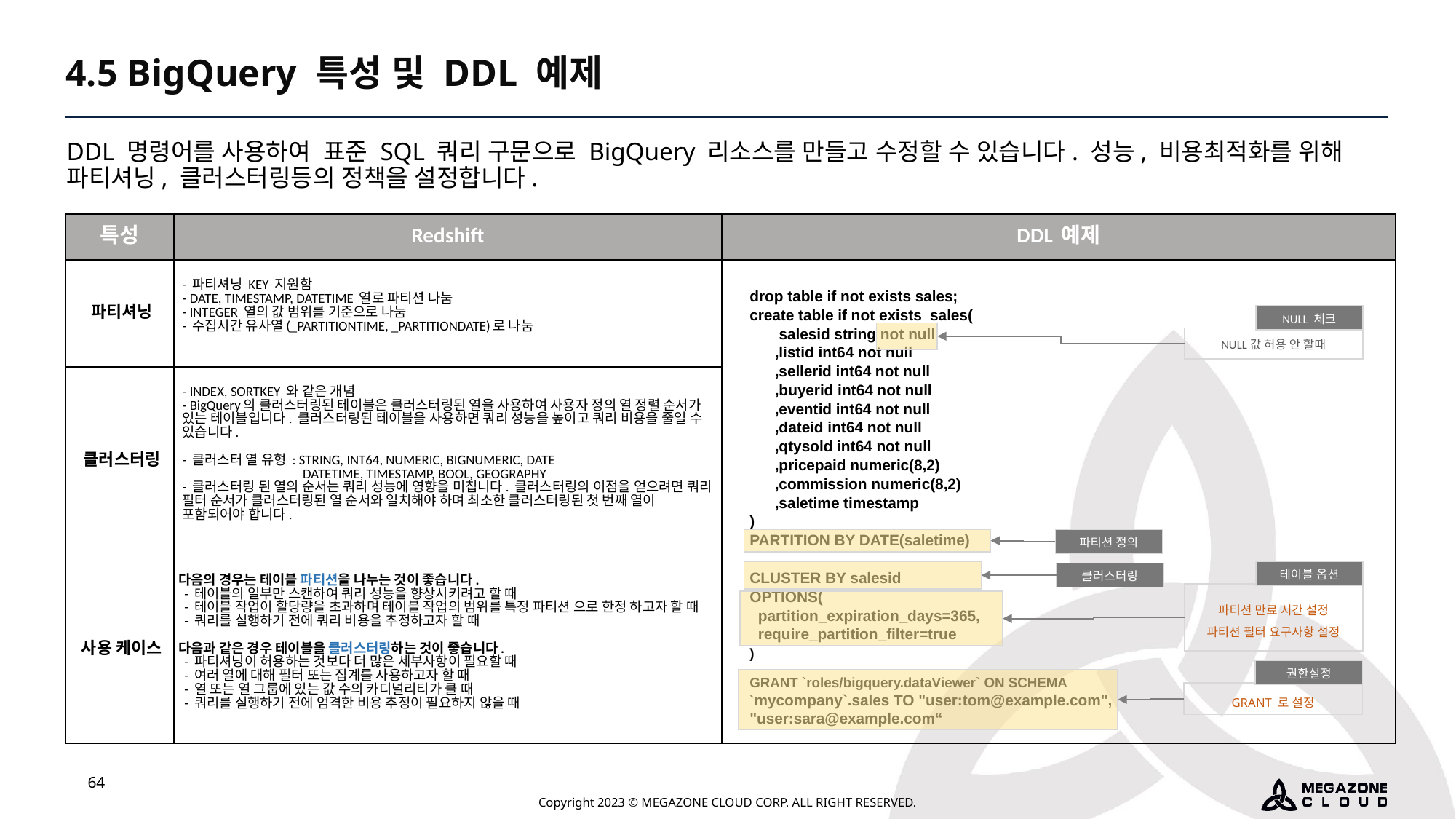

4.5 BigQuery 특성 및 DDL 예제
DDL 명령어를 사용하여  표준 SQL 쿼리 구문으로 BigQuery 리소스를 만들고 수정할 수 있습니다. 성능, 비용최적화를 위해 파티셔닝, 클러스터링등의 정책을 설정합니다.
| 특성 | Redshift | DDL 예제 |
| --- | --- | --- |
| 파티셔닝 | - 파티셔닝 KEY 지원함 - DATE, TIMESTAMP, DATETIME 열로 파티션 나눔 - INTEGER 열의 값 범위를 기준으로 나눔 - 수집시간 유사열(\_PARTITIONTIME, \_PARTITIONDATE)로 나눔 |  |
| 클러스터링 | - INDEX, SORTKEY 와 같은 개념 - BigQuery의 클러스터링된 테이블은 클러스터링된 열을 사용하여 사용자 정의 열 정렬 순서가 있는 테이블입니다. 클러스터링된 테이블을 사용하면 쿼리 성능을 높이고 쿼리 비용을 줄일 수 있습니다. - 클러스터 열 유형 : STRING, INT64, NUMERIC, BIGNUMERIC, DATE DATETIME, TIMESTAMP, BOOL, GEOGRAPHY - 클러스터링 된 열의 순서는 쿼리 성능에 영향을 미칩니다. 클러스터링의 이점을 얻으려면 쿼리 필터 순서가 클러스터링된 열 순서와 일치해야 하며 최소한 클러스터링된 첫 번째 열이 포함되어야 합니다. |  |
| 사용 케이스 | 다음의 경우는 테이블 파티션을 나누는 것이 좋습니다. - 테이블의 일부만 스캔하여 쿼리 성능을 향상시키려고 할 때 - 테이블 작업이 할당량을 초과하며 테이블 작업의 범위를 특정 파티션 으로 한정 하고자 할 때 - 쿼리를 실행하기 전에 쿼리 비용을 추정하고자 할 때 다음과 같은 경우 테이블을 클러스터링하는 것이 좋습니다. - 파티셔닝이 허용하는 것보다 더 많은 세부사항이 필요할 때 - 여러 열에 대해 필터 또는 집계를 사용하고자 할 때 - 열 또는 열 그룹에 있는 값 수의 카디널리티가 클 때 - 쿼리를 실행하기 전에 엄격한 비용 추정이 필요하지 않을 때 |  |
drop table if not exists sales;
create table if not exists  sales(
       salesid string not null
      ,listid int64 not null
      ,sellerid int64 not null
      ,buyerid int64 not null
      ,eventid int64 not null
      ,dateid int64 not null
      ,qtysold int64 not null
      ,pricepaid numeric(8,2)
      ,commission numeric(8,2)
      ,saletime timestamp
)
PARTITION BY DATE(saletime)

CLUSTER BY salesid
OPTIONS(
  partition_expiration_days=365,
  require_partition_filter=true
)
GRANT `roles/bigquery.dataViewer` ON SCHEMA `mycompany`.sales TO "user:tom@example.com", "user:sara@example.com“

NULL 체크

NULL값 허용 안 할때
파티션 정의

테이블 옵션
클러스터링
파티션 만료 시간 설정
파티션 필터 요구사항 설정

권한설정

GRANT 로 설정